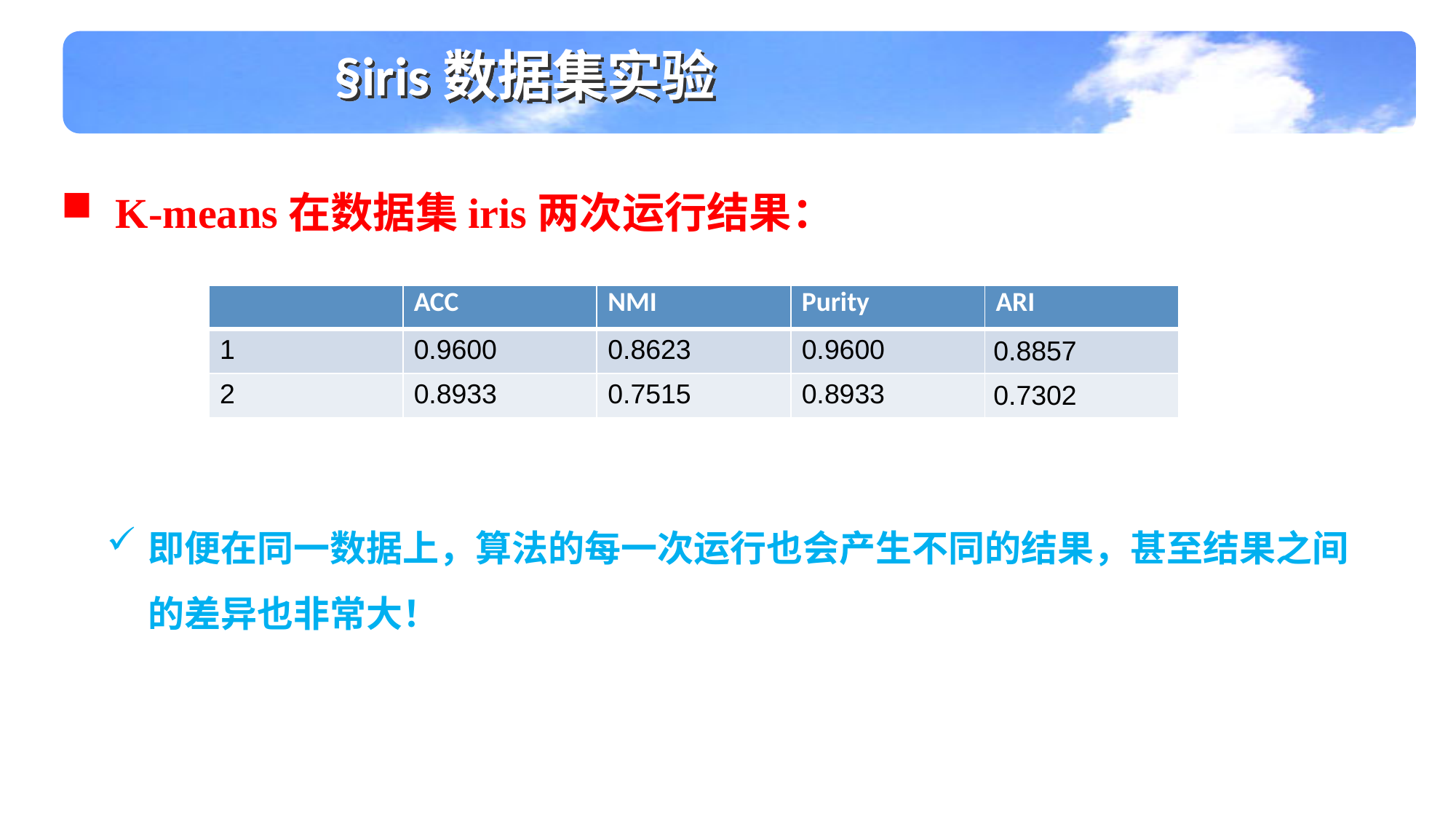

§iris数据集实验
K-means在数据集iris两次运行结果：
|  | ACC | NMI | Purity | ARI |
| --- | --- | --- | --- | --- |
| 1 | 0.9600 | 0.8623 | 0.9600 | 0.8857 |
| 2 | 0.8933 | 0.7515 | 0.8933 | 0.7302 |
即便在同一数据上，算法的每一次运行也会产生不同的结果，甚至结果之间
    的差异也非常大！